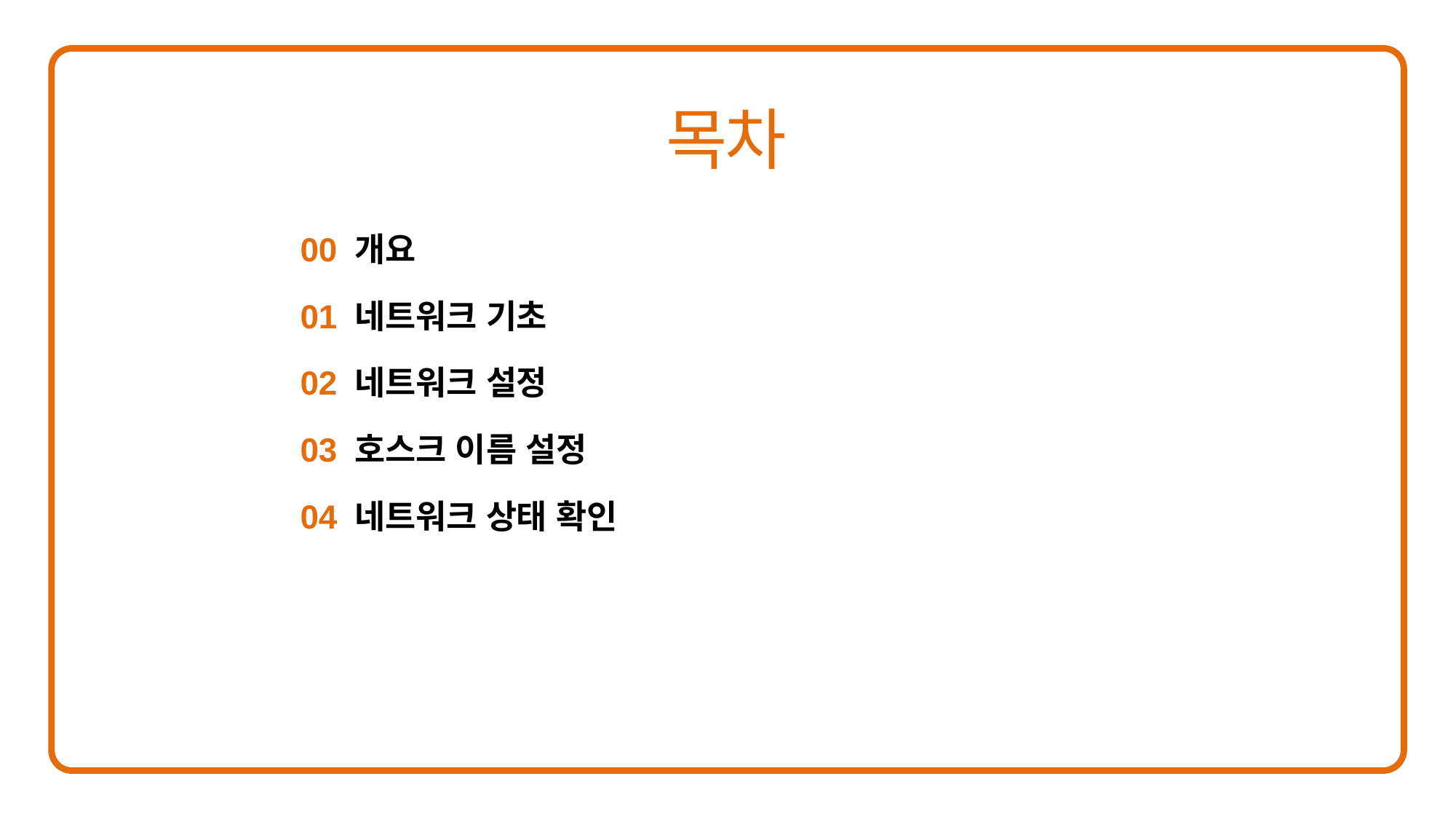

00 개요
01 네트워크 기초
02 네트워크 설정
03 호스크 이름 설정
04 네트워크 상태 확인